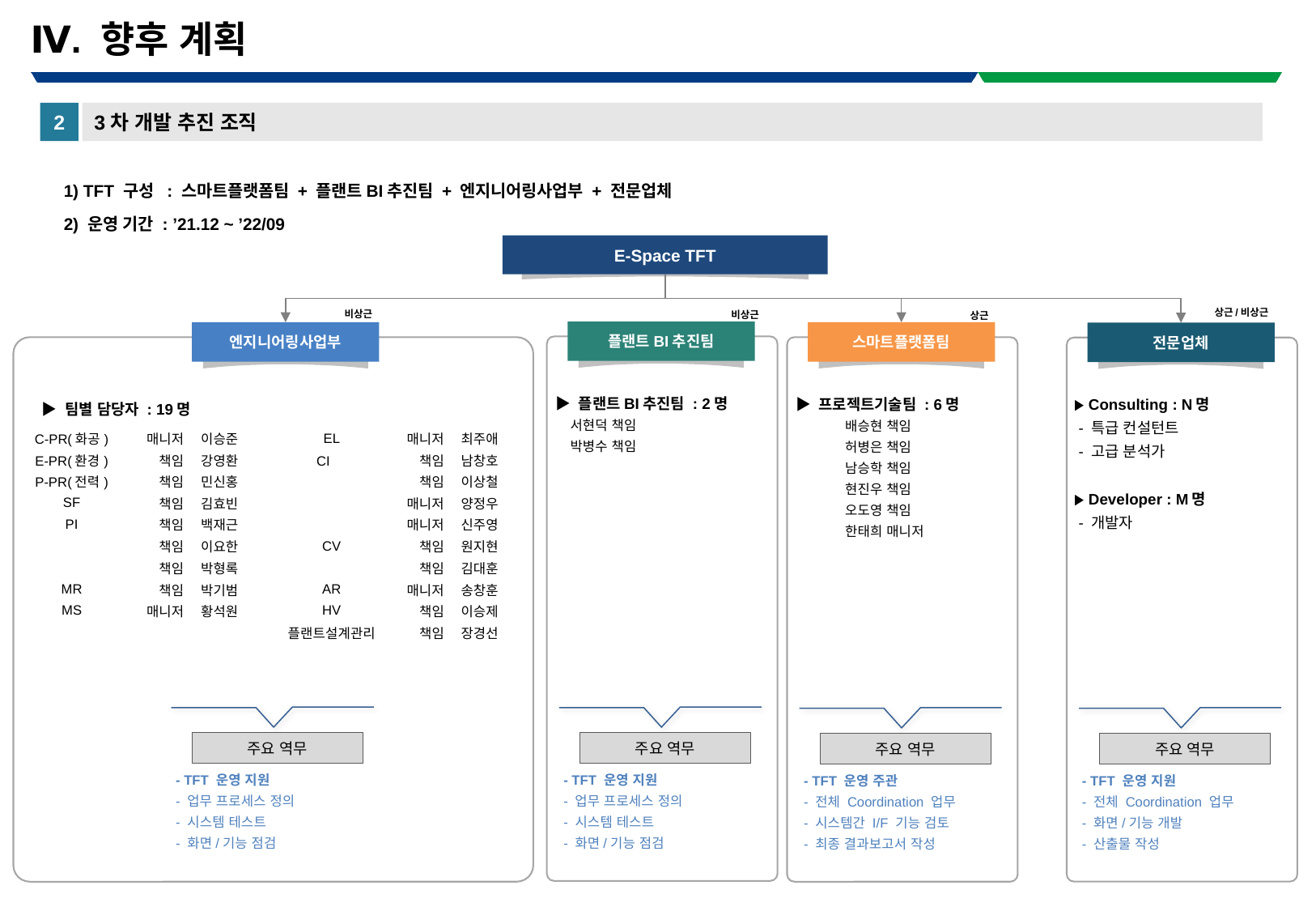

Ⅳ. 향후 계획
2
3차 개발 추진 조직
1) TFT 구성  : 스마트플랫폼팀 + 플랜트BI추진팀 + 엔지니어링사업부 + 전문업체
2) 운영 기간 : ’21.12 ~ ’22/09
E-Space TFT

상근/비상근
비상근
비상근
상근
플랜트BI추진팀

엔지니어링사업부

스마트플랫폼팀

전문업체

▶ 플랜트BI추진팀 : 2명
   서현덕 책임
   박병수 책임

▶ 프로젝트기술팀 : 6명
            배승현 책임
            허병은 책임
            남승학 책임
            현진우 책임
            오도영 책임
            한태희 매니저
▶ Consulting : N명
 - 특급 컨설턴트
 - 고급 분석가

▶ Developer : M명
 - 개발자

 ▶ 팀별 담당자 : 19명
| C-PR(화공) | 매니저 | 이승준 |  | EL | 매니저 | 최주애 |
| --- | --- | --- | --- | --- | --- | --- |
| E-PR(환경) | 책임 | 강영환 |  | CI | 책임 | 남창호 |
| P-PR(전력) | 책임 | 민신홍 |  |  | 책임 | 이상철 |
| SF | 책임 | 김효빈 |  |  | 매니저 | 양정우 |
| PI | 책임 | 백재근 |  |  | 매니저 | 신주영 |
|  | 책임 | 이요한 |  | CV | 책임 | 원지현 |
|  | 책임 | 박형록 |  |  | 책임 | 김대훈 |
| MR | 책임 | 박기범 |  | AR | 매니저 | 송창훈 |
| MS | 매니저 | 황석원 |  | HV | 책임 | 이승제 |
|  |  |  |  | 플랜트설계관리 | 책임 | 장경선 |
|  |  |  |  |  |  |  |
|  |  |  |  |  |  |  |
|  |  |  |  |  |  |  |
|  |  |  |  |  |  |  |
|  |  |  |  |  |  |  |
|  |  |  |  |  |  |  |
|  |  |  |  |  |  |  |

주요 역무
주요 역무
주요 역무
주요 역무
  - TFT 운영 지원
  - 업무 프로세스 정의
  - 시스템 테스트
  - 화면/기능 점검
  - TFT 운영 지원
  - 업무 프로세스 정의
  - 시스템 테스트
  - 화면/기능 점검
  - TFT 운영 주관
  - 전체 Coordination 업무
  - 시스템간 I/F 기능 검토
  - 최종 결과보고서 작성
  - TFT 운영 지원
  - 전체 Coordination 업무
  - 화면/기능 개발
  - 산출물 작성